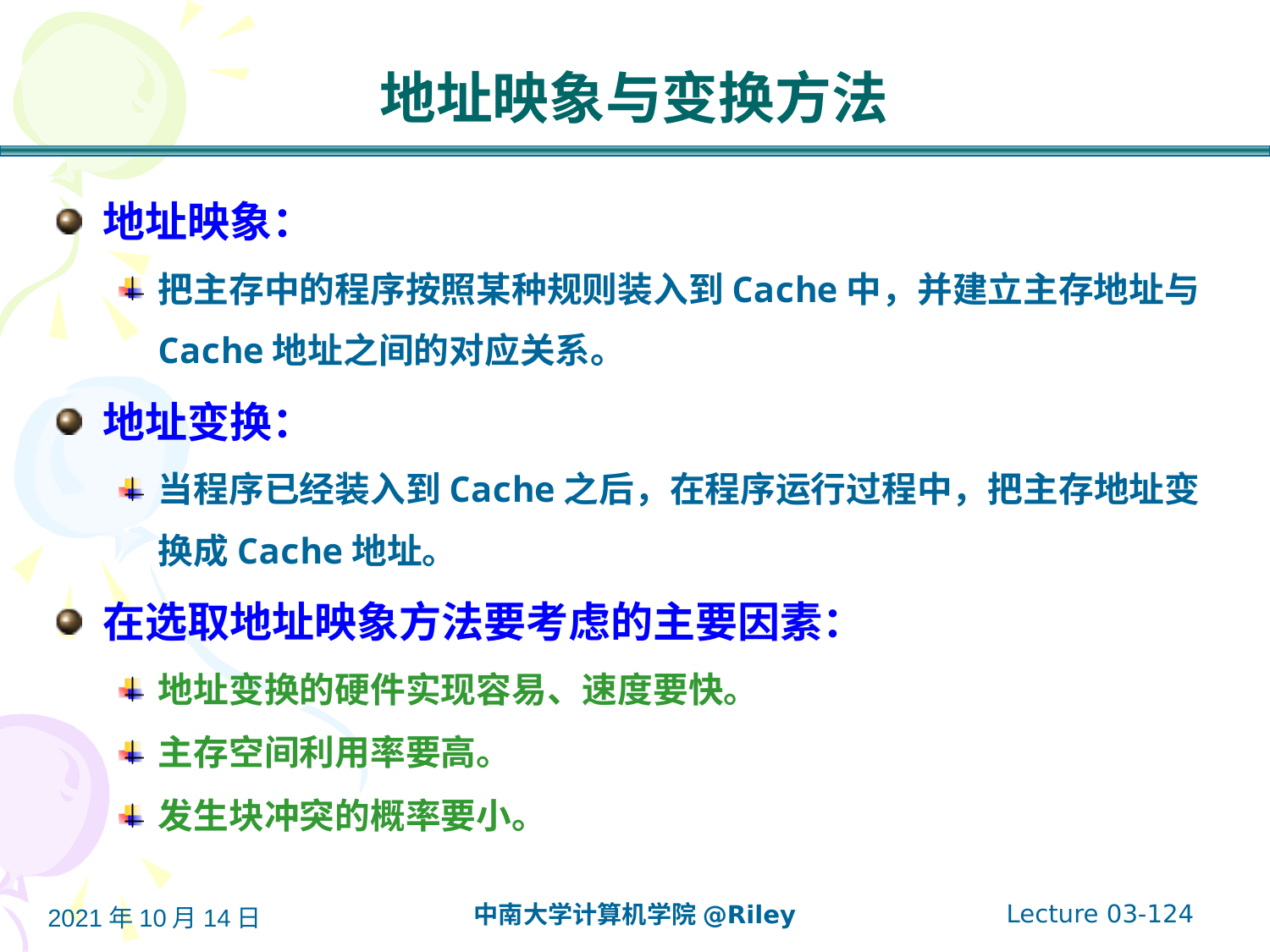

# 地址映象与变换方法
地址映象：
把主存中的程序按照某种规则装入到Cache中，并建立主存地址与Cache地址之间的对应关系。
地址变换：
当程序已经装入到Cache之后，在程序运行过程中，把主存地址变换成Cache地址。
在选取地址映象方法要考虑的主要因素：
地址变换的硬件实现容易、速度要快。
主存空间利用率要高。
发生块冲突的概率要小。
Lecture 03-124
中南大学计算机学院@Riley
2021年10月14日